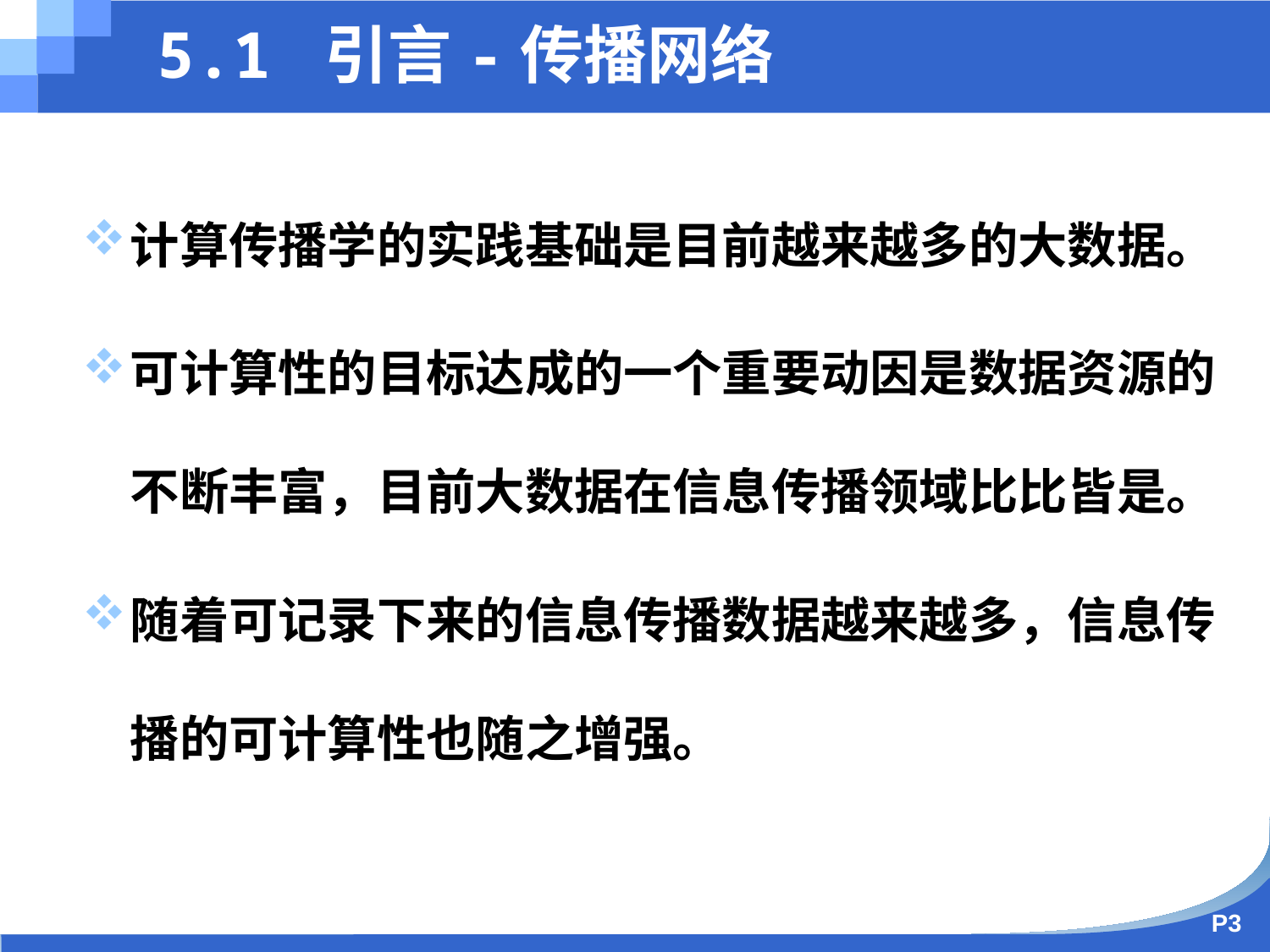

5.1 引言-传播网络
计算传播学的实践基础是目前越来越多的大数据。
可计算性的目标达成的一个重要动因是数据资源的不断丰富，目前大数据在信息传播领域比比皆是。
随着可记录下来的信息传播数据越来越多，信息传播的可计算性也随之增强。
P3